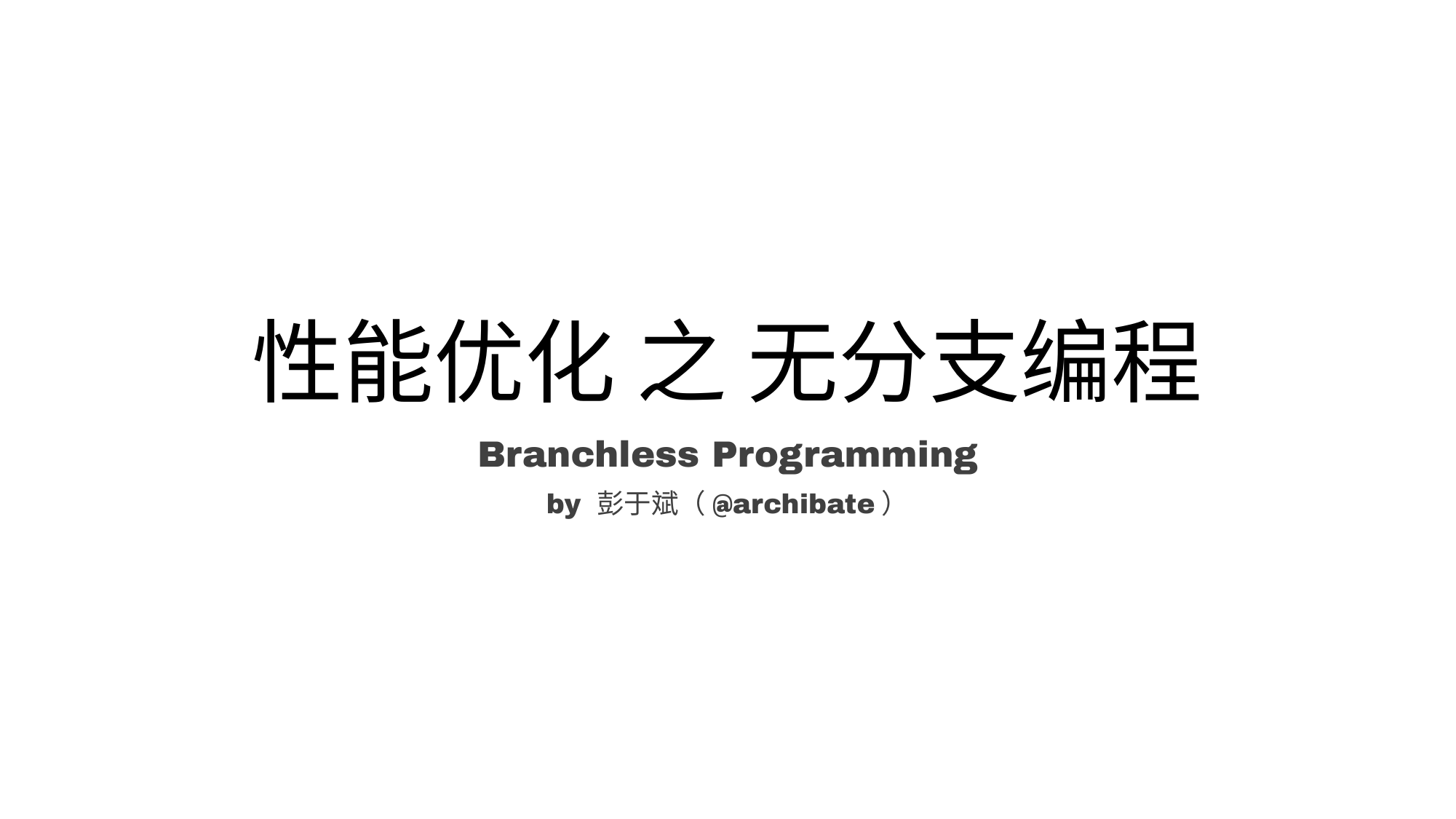

# 性能优化 之 无分支编程
Branchless Programming
by 彭于斌（@archibate）